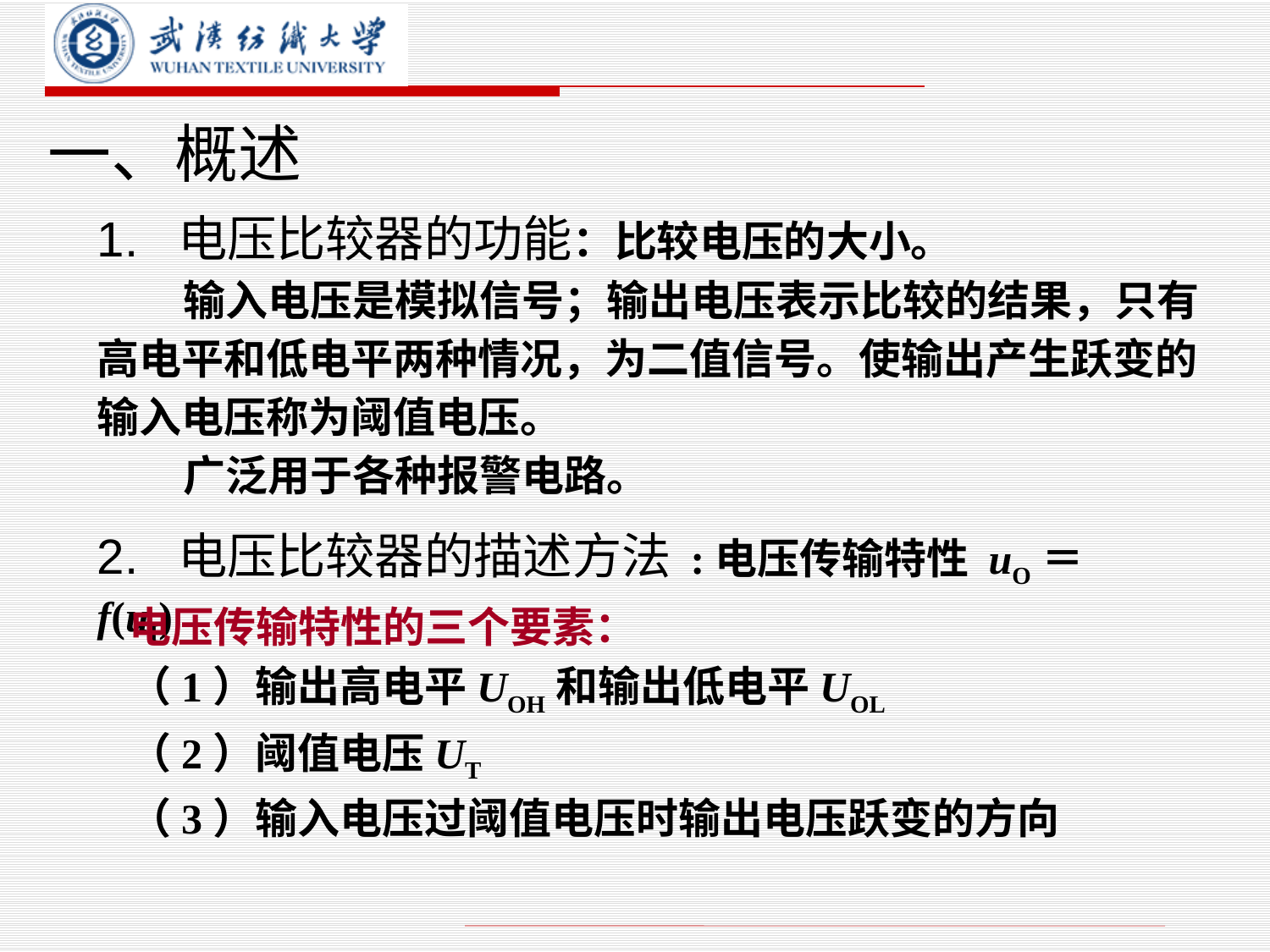

# 一、概述
1.  电压比较器的功能：比较电压的大小。
        输入电压是模拟信号；输出电压表示比较的结果，只有高电平和低电平两种情况，为二值信号。使输出产生跃变的输入电压称为阈值电压。
        广泛用于各种报警电路。
2.  电压比较器的描述方法 :电压传输特性 uO＝f(uI)
电压传输特性的三个要素：
（1）输出高电平UOH和输出低电平UOL
（2）阈值电压UT
（3）输入电压过阈值电压时输出电压跃变的方向